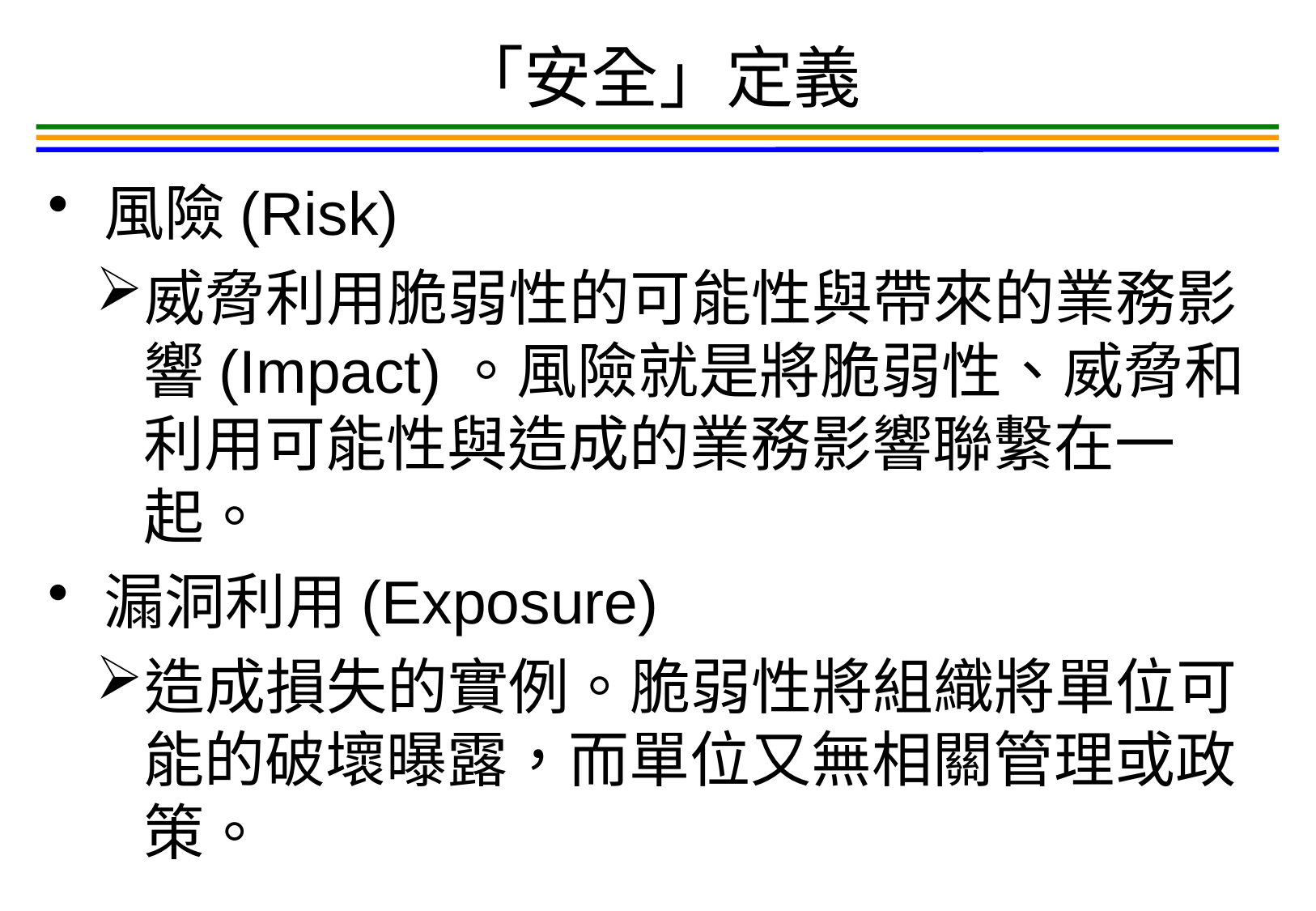

「安全」定義
風險(Risk)
威脅利用脆弱性的可能性與帶來的業務影響(Impact)。風險就是將脆弱性、威脅和利用可能性與造成的業務影響聯繫在一起。
漏洞利用(Exposure)
造成損失的實例。脆弱性將組織將單位可能的破壞曝露，而單位又無相關管理或政策。